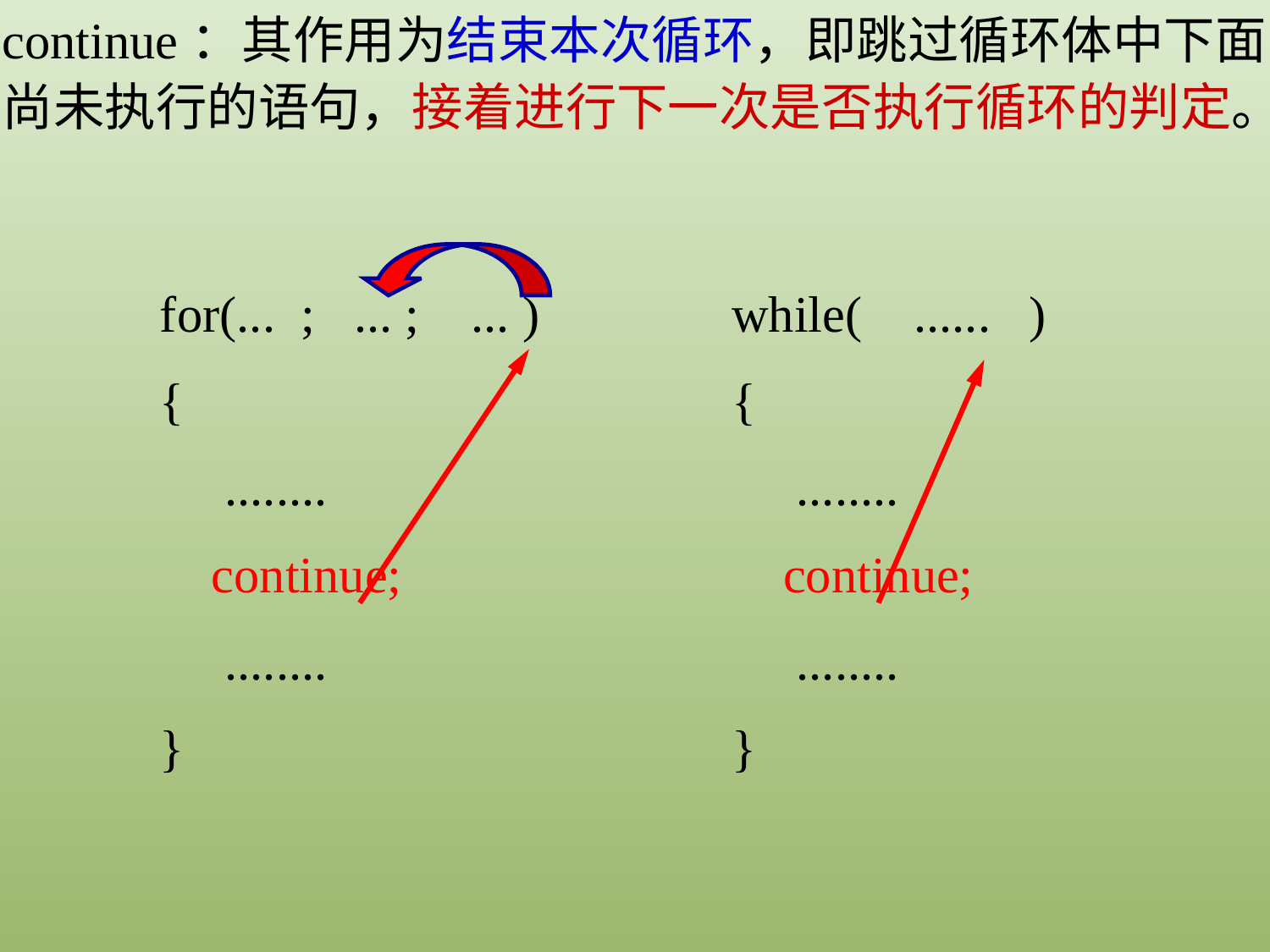

continue：其作用为结束本次循环，即跳过循环体中下面尚未执行的语句，接着进行下一次是否执行循环的判定。

for(...  ;   ... ;    ... )
{
     ........
    continue;
     ........
}
while(    ......   )
{
     ........
    continue;
     ........
}

153